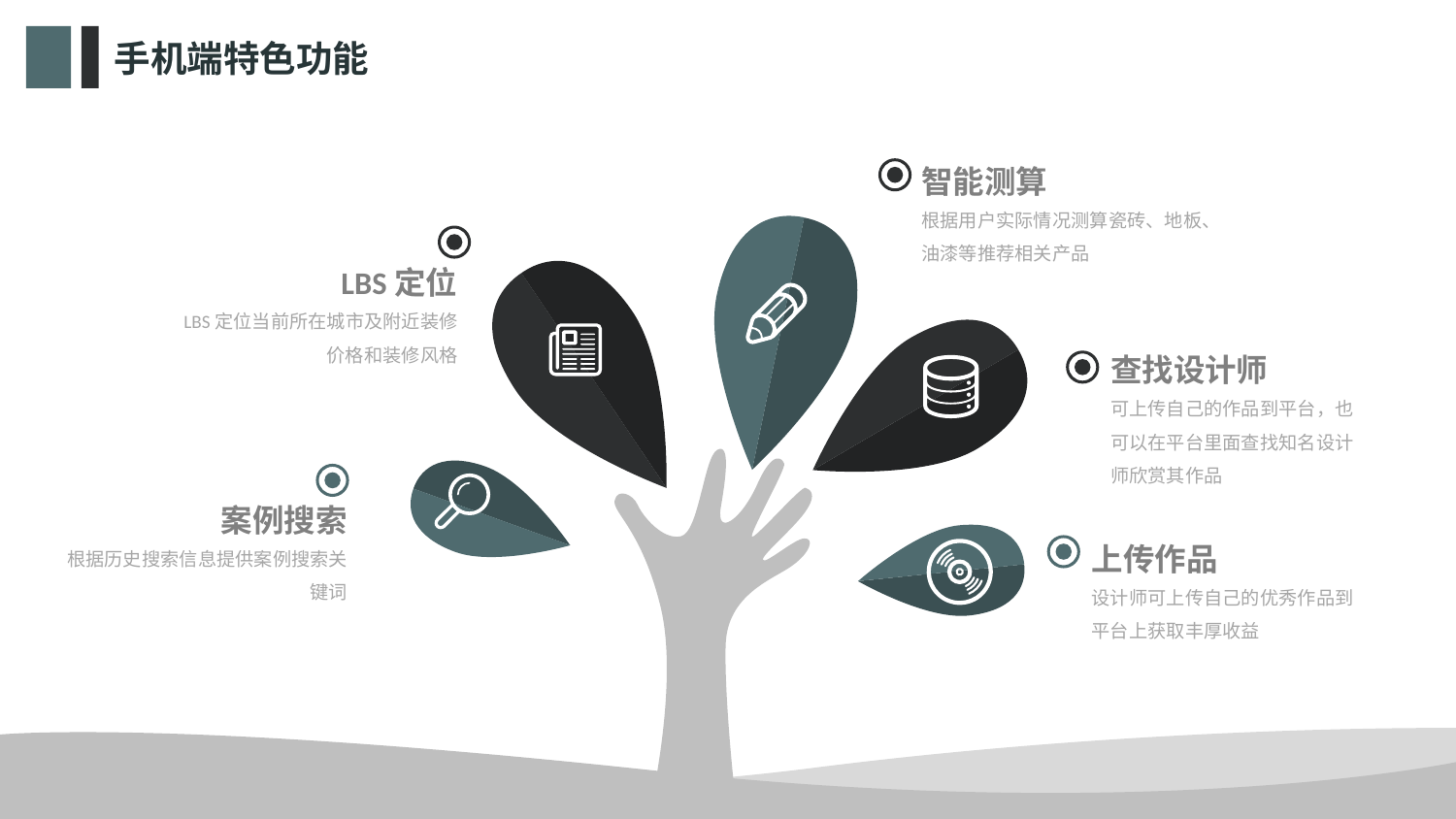

手机端特色功能
智能测算
根据用户实际情况测算瓷砖、地板、油漆等推荐相关产品

LBS定位
LBS定位当前所在城市及附近装修价格和装修风格

查找设计师
可上传自己的作品到平台，也可以在平台里面查找知名设计师欣赏其作品

案例搜索
根据历史搜索信息提供案例搜索关键词

上传作品
设计师可上传自己的优秀作品到平台上获取丰厚收益